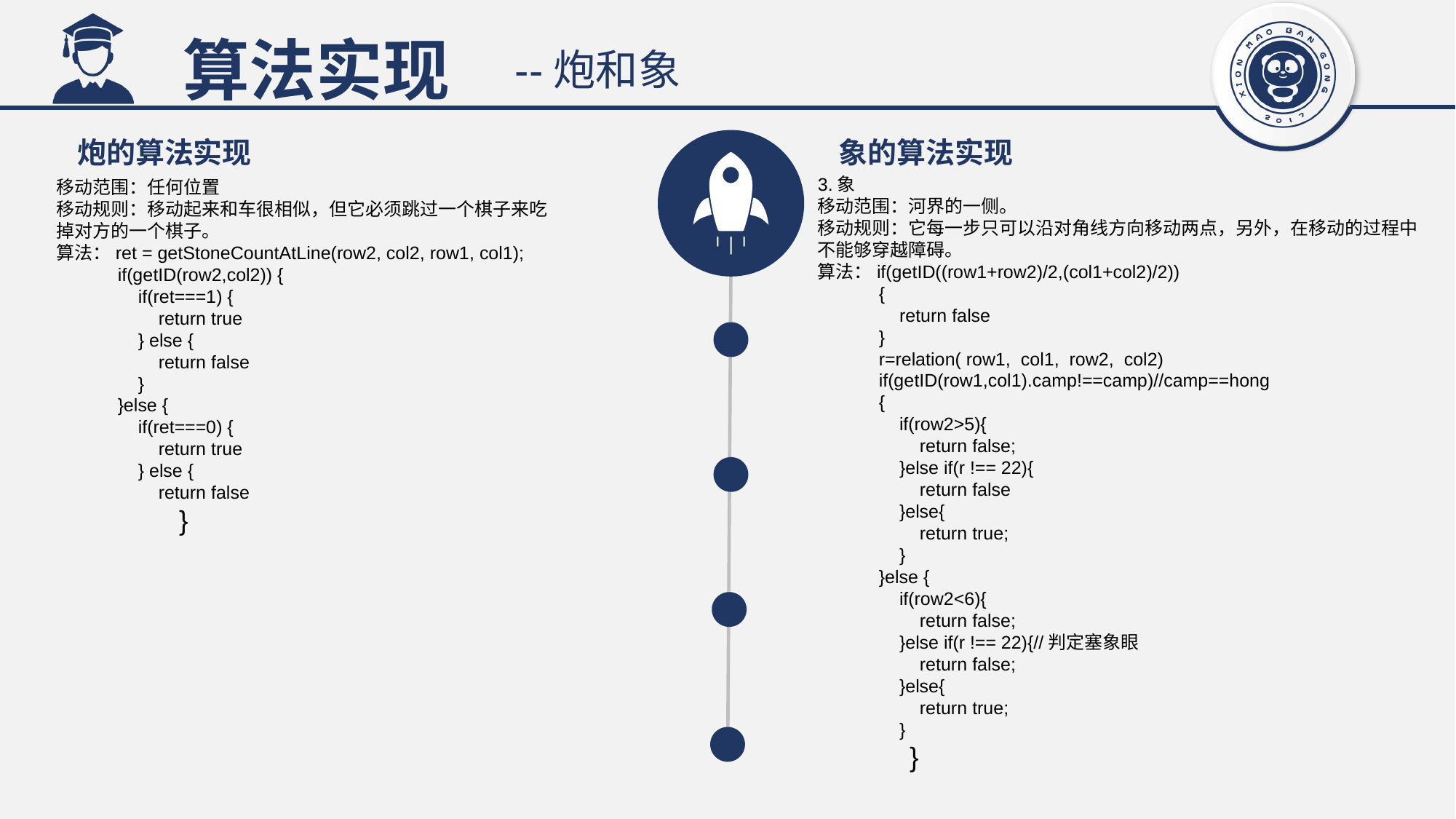

算法实现
--炮和象
炮的算法实现
象的算法实现

3.象
移动范围：河界的一侧。
移动规则：它每一步只可以沿对角线方向移动两点，另外，在移动的过程中不能够穿越障碍。
算法：if(getID((row1+row2)/2,(col1+col2)/2))
            {
                return false
            }
            r=relation( row1,  col1,  row2,  col2)
            if(getID(row1,col1).camp!==camp)//camp==hong
            {
                if(row2>5){
                    return false;
                }else if(r !== 22){
                    return false
                }else{
                    return true;
                }
            }else {
                if(row2<6){
                    return false;
                }else if(r !== 22){//判定塞象眼
                    return false;
                }else{
                    return true;
                }
            }
移动范围：任何位置
移动规则：移动起来和车很相似，但它必须跳过一个棋子来吃掉对方的一个棋子。
算法：ret = getStoneCountAtLine(row2, col2, row1, col1);
            if(getID(row2,col2)) {
                if(ret===1) {
                    return true
                } else {
                    return false
                }
            }else {
                if(ret===0) {
                    return true
                } else {
                    return false
                }